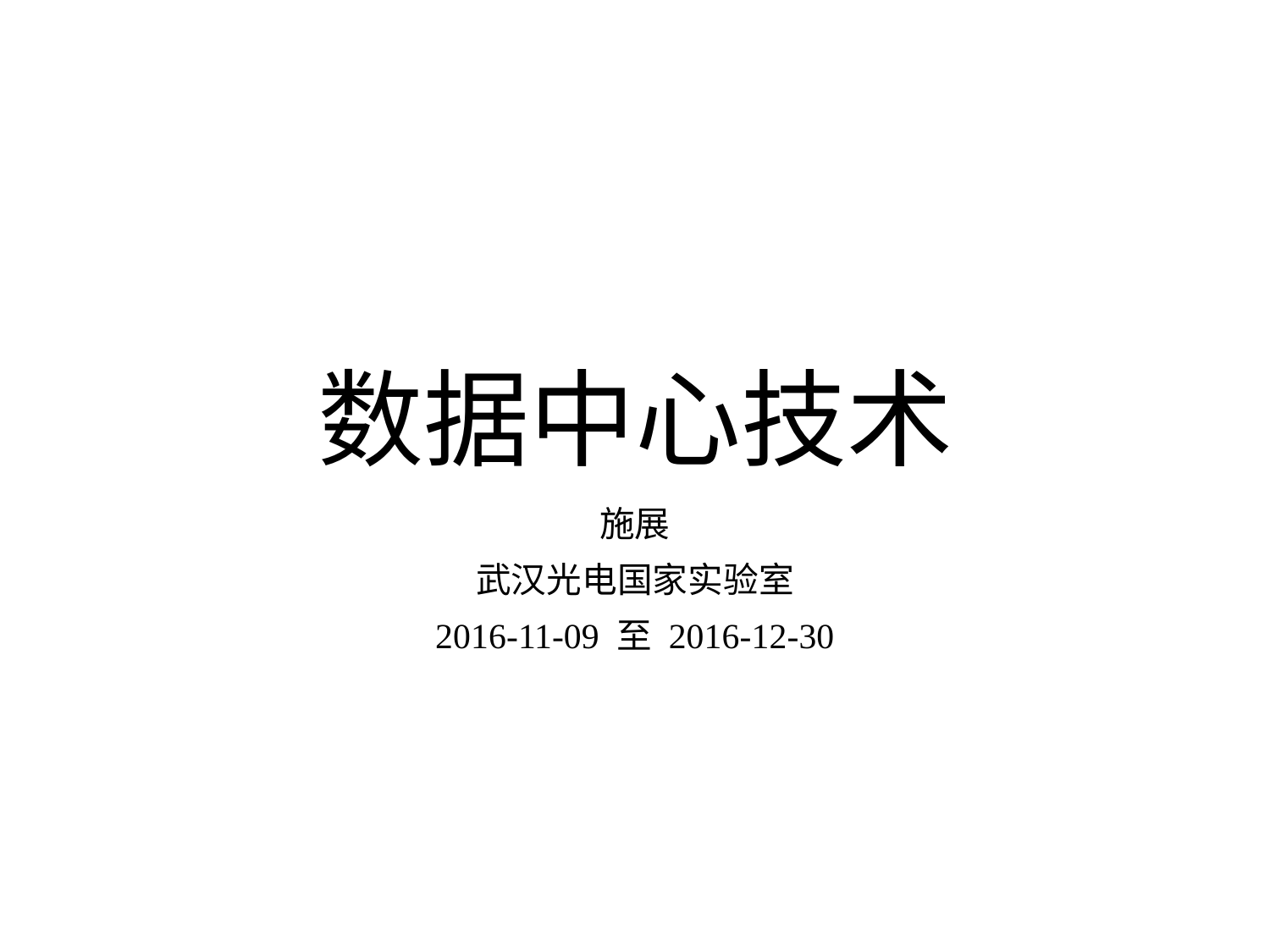

# 数据中心技术
施展
武汉光电国家实验室
2016-11-09 至 2016-12-30